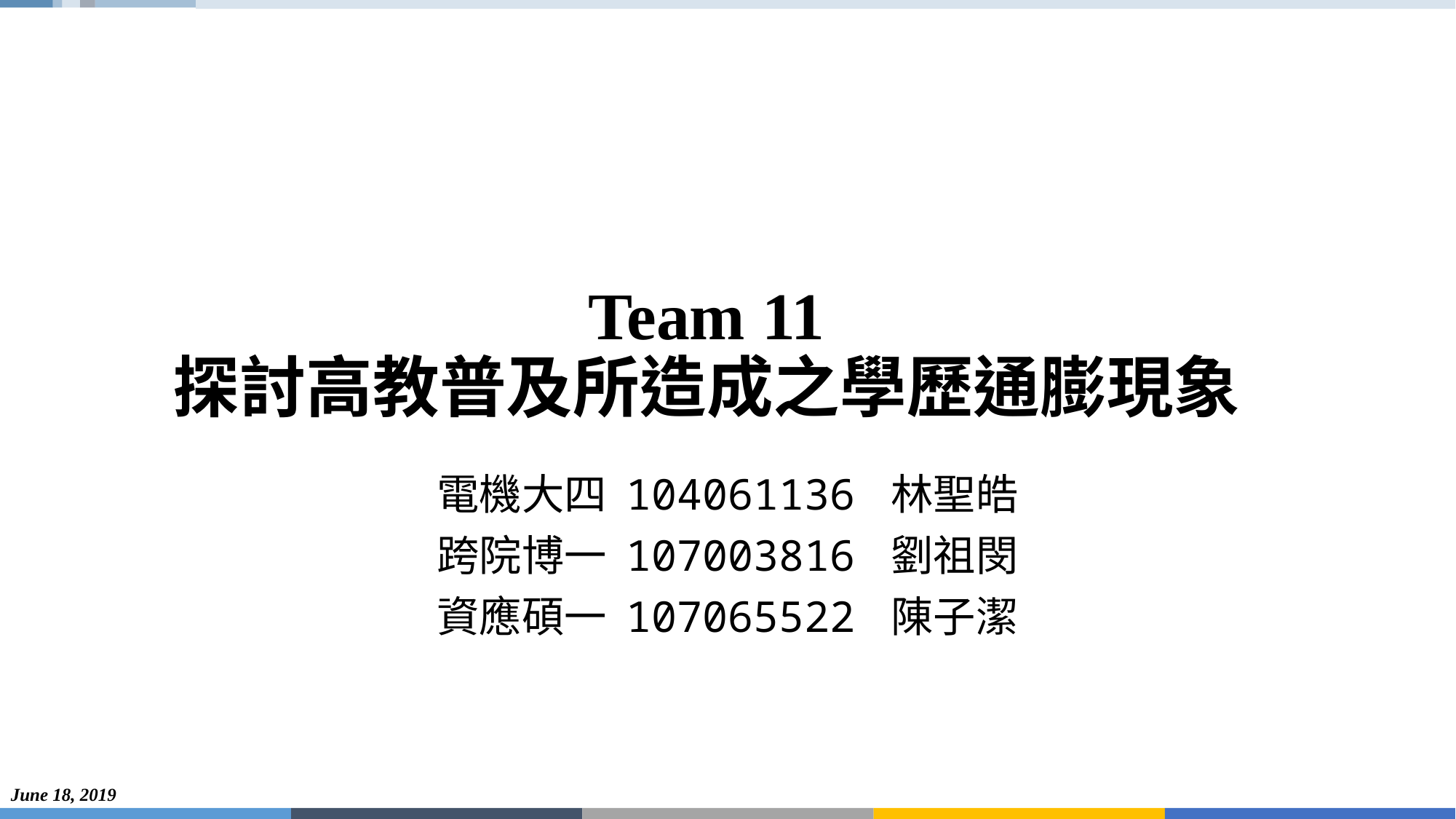

# Team 11 探討高教普及所造成之學歷通膨現象
電機大四 104061136 林聖皓
跨院博一 107003816 劉祖閔
資應碩一 107065522 陳子潔
June 18, 2019